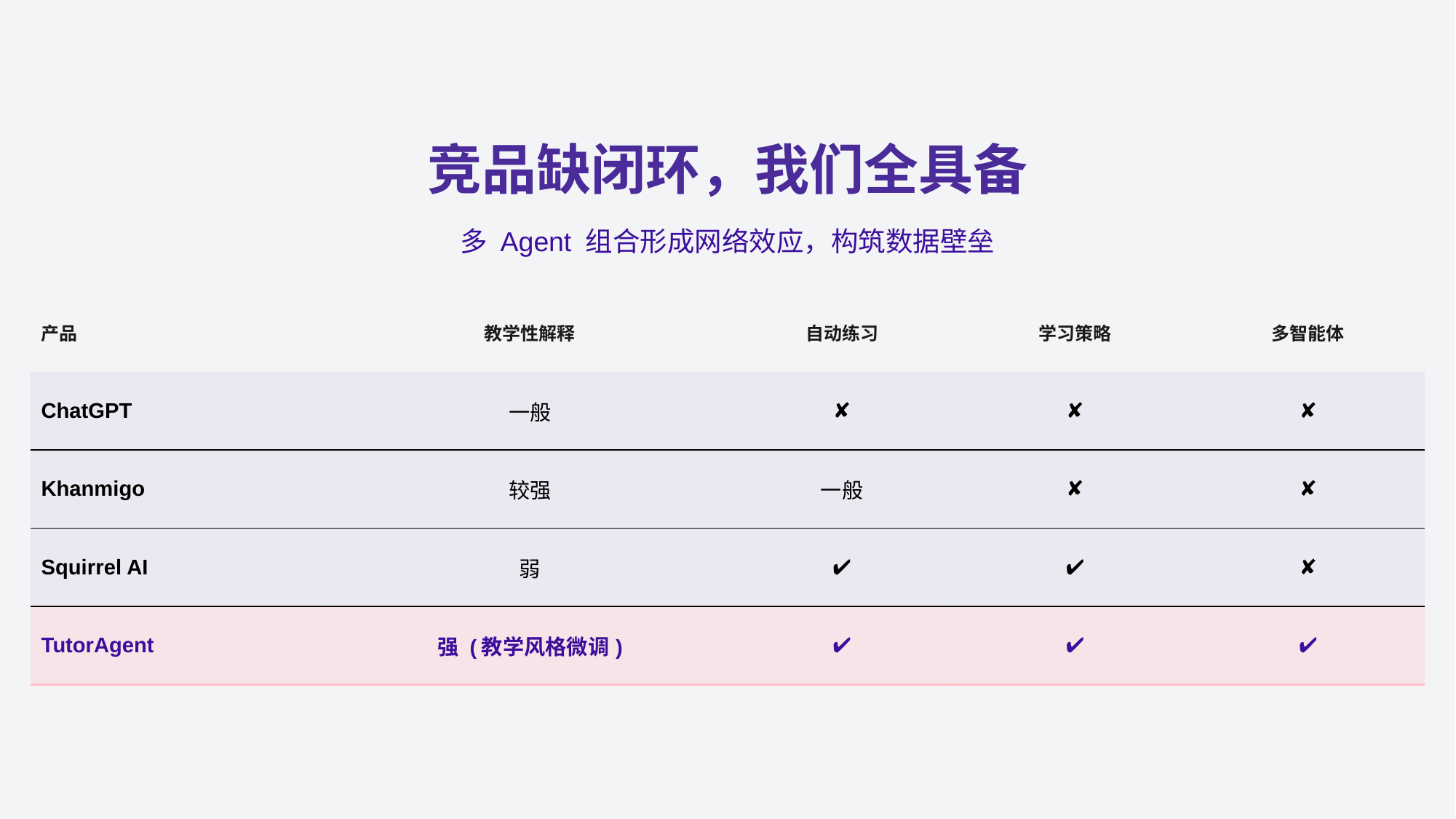

竞品缺闭环，我们全具备
多 Agent 组合形成网络效应，构筑数据壁垒
| 产品 | 教学性解释 | 自动练习 | 学习策略 | 多智能体 |
| --- | --- | --- | --- | --- |
| ChatGPT | 一般 | ✘ | ✘ | ✘ |
| Khanmigo | 较强 | 一般 | ✘ | ✘ |
| Squirrel AI | 弱 | ✔ | ✔ | ✘ |
| TutorAgent | 强 (教学风格微调) | ✔ | ✔ | ✔ |